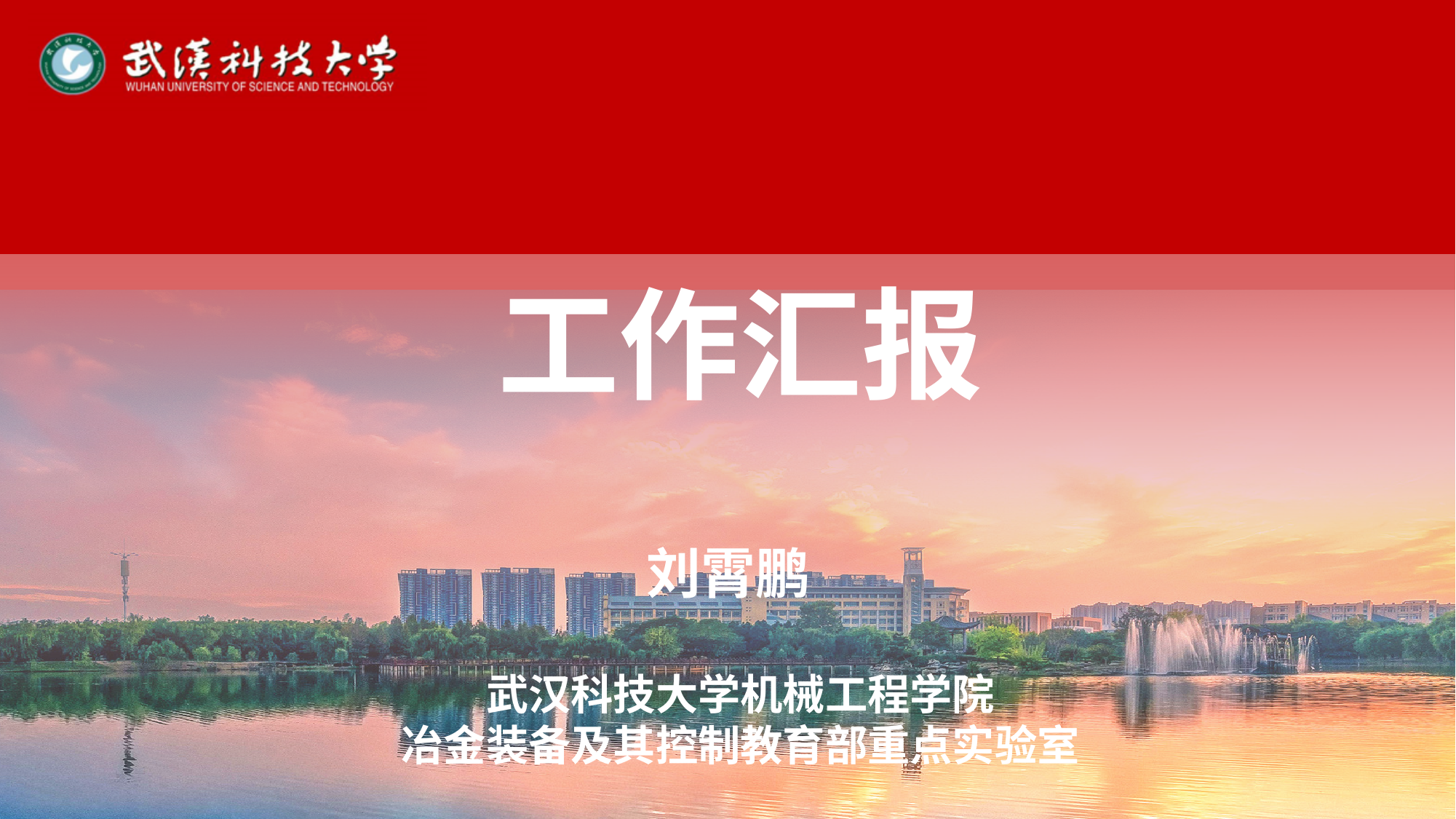

# 工作汇报
刘霄鹏

武汉科技大学机械工程学院
冶金装备及其控制教育部重点实验室